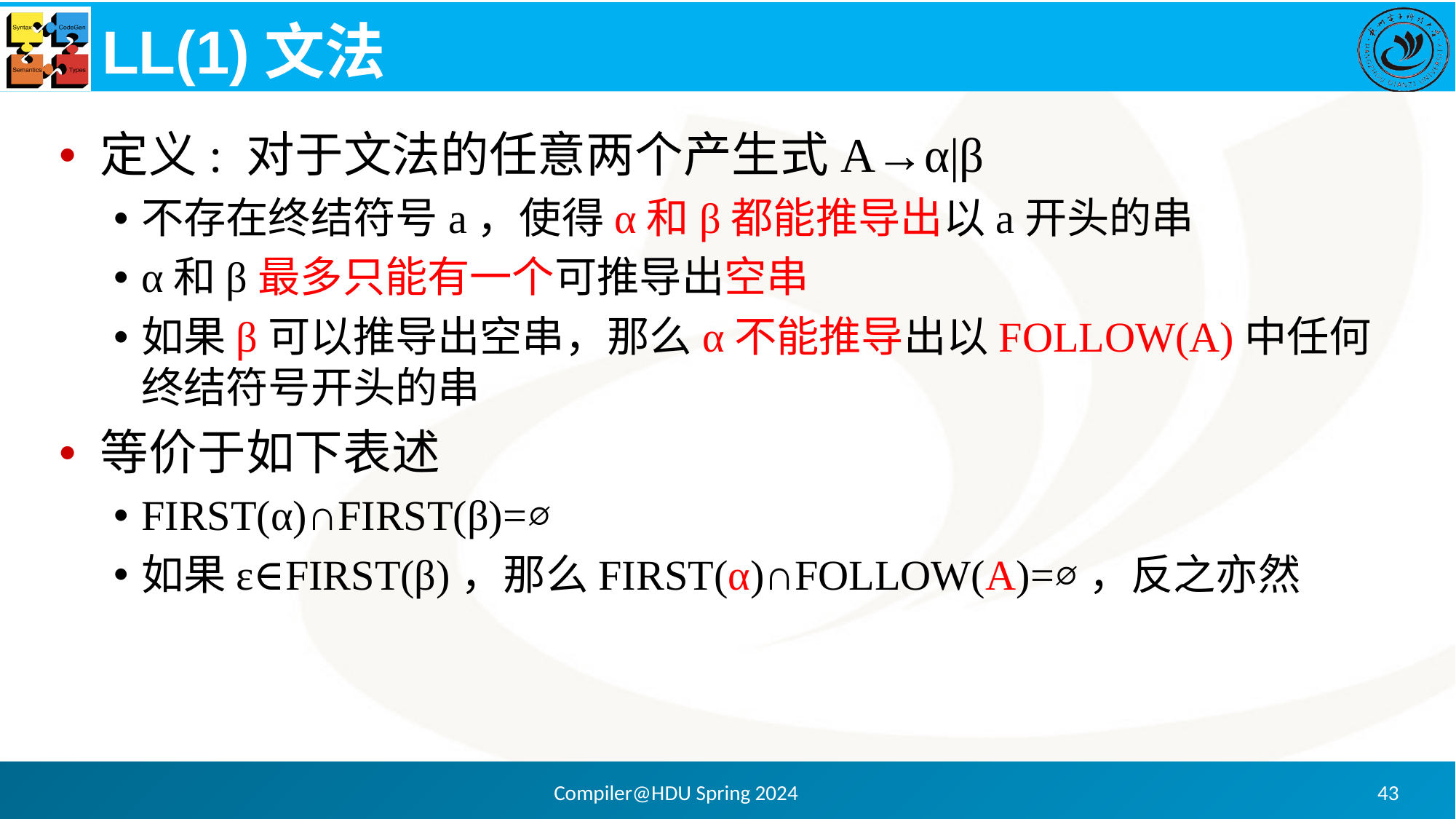

# LL(1)文法
定义: 对于文法的任意两个产生式A→α|β
不存在终结符号a，使得α和β都能推导出以a开头的串
α和β最多只能有一个可推导出空串
如果β可以推导出空串，那么α不能推导出以FOLLOW(A)中任何终结符号开头的串
等价于如下表述
FIRST(α)∩FIRST(β)=∅
如果ε∈FIRST(β)，那么FIRST(α)∩FOLLOW(A)=∅，反之亦然
Compiler@HDU Spring 2024
43